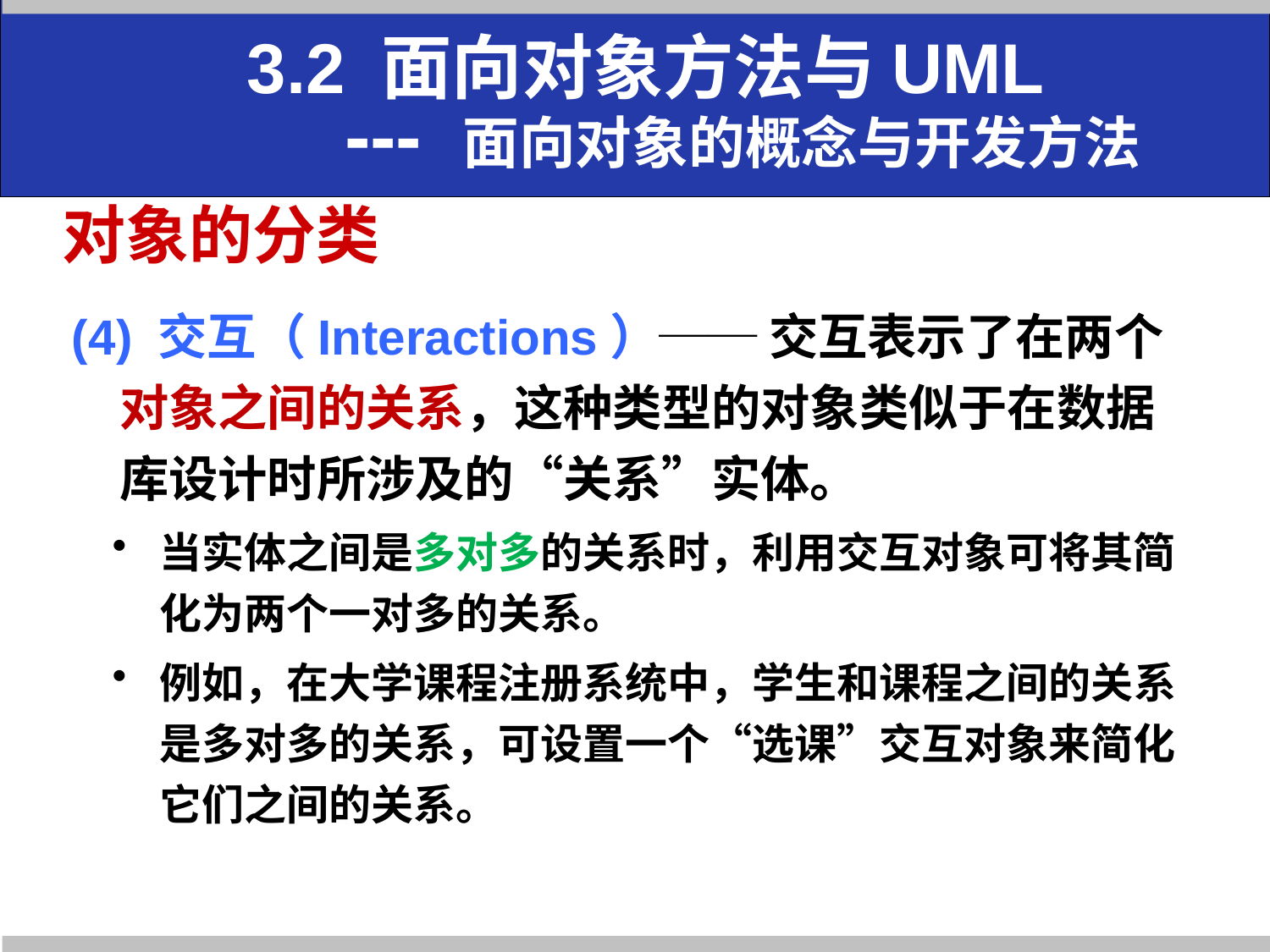

3.2 面向对象方法与UML
          --- 面向对象的概念与开发方法
# 对象的分类
(4) 交互（Interactions）── 交互表示了在两个对象之间的关系，这种类型的对象类似于在数据库设计时所涉及的“关系”实体。
当实体之间是多对多的关系时，利用交互对象可将其简化为两个一对多的关系。
例如，在大学课程注册系统中，学生和课程之间的关系是多对多的关系，可设置一个“选课”交互对象来简化它们之间的关系。
275